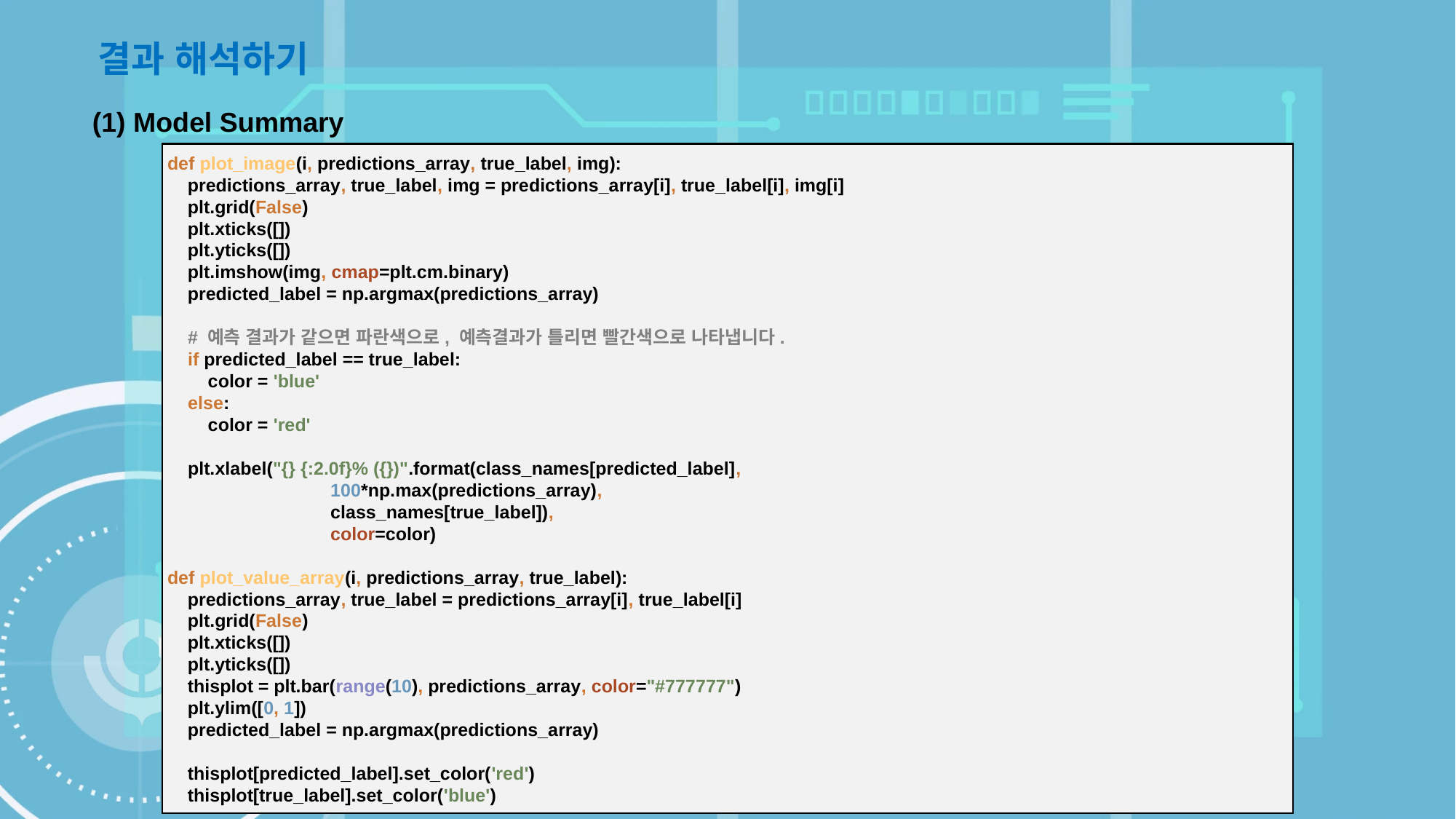

결과 해석하기
(1) Model Summary
def plot_image(i, predictions_array, true_label, img):
    predictions_array, true_label, img = predictions_array[i], true_label[i], img[i]
    plt.grid(False)
    plt.xticks([])
    plt.yticks([])
    plt.imshow(img, cmap=plt.cm.binary)
    predicted_label = np.argmax(predictions_array)
    # 예측 결과가 같으면 파란색으로, 예측결과가 틀리면 빨간색으로 나타냅니다.
    if predicted_label == true_label:
        color = 'blue'
    else:
        color = 'red'
    plt.xlabel("{} {:2.0f}% ({})".format(class_names[predicted_label],
                                100*np.max(predictions_array),
                                class_names[true_label]),
                                color=color)
def plot_value_array(i, predictions_array, true_label):
    predictions_array, true_label = predictions_array[i], true_label[i]
    plt.grid(False)
    plt.xticks([])
    plt.yticks([])
    thisplot = plt.bar(range(10), predictions_array, color="#777777")
    plt.ylim([0, 1])
    predicted_label = np.argmax(predictions_array)
    thisplot[predicted_label].set_color('red')
    thisplot[true_label].set_color('blue')